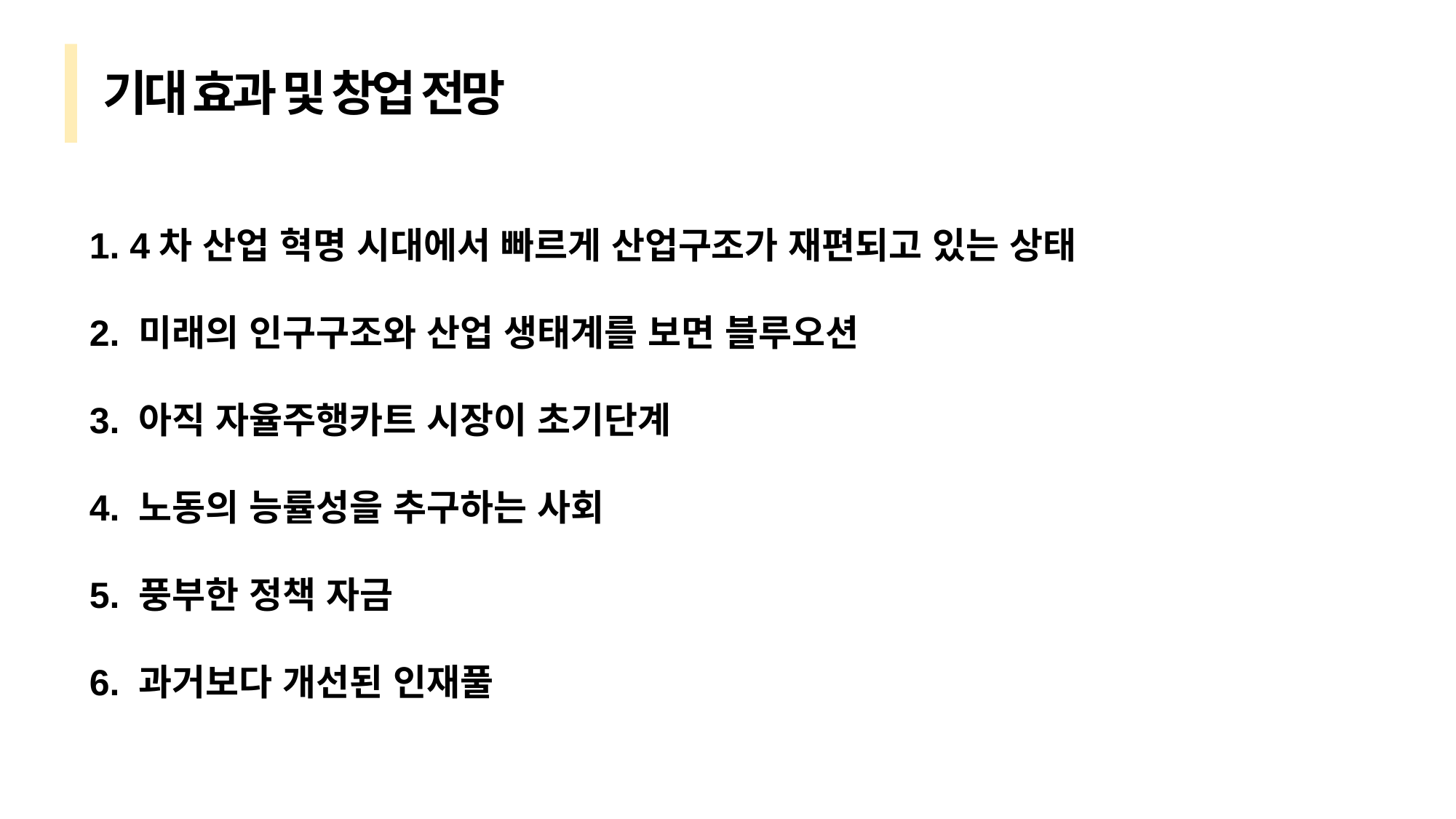

기대 효과 및 창업 전망
1. 4차 산업 혁명 시대에서 빠르게 산업구조가 재편되고 있는 상태

2. 미래의 인구구조와 산업 생태계를 보면 블루오션

3. 아직 자율주행카트 시장이 초기단계

4. 노동의 능률성을 추구하는 사회

5. 풍부한 정책 자금

6. 과거보다 개선된 인재풀